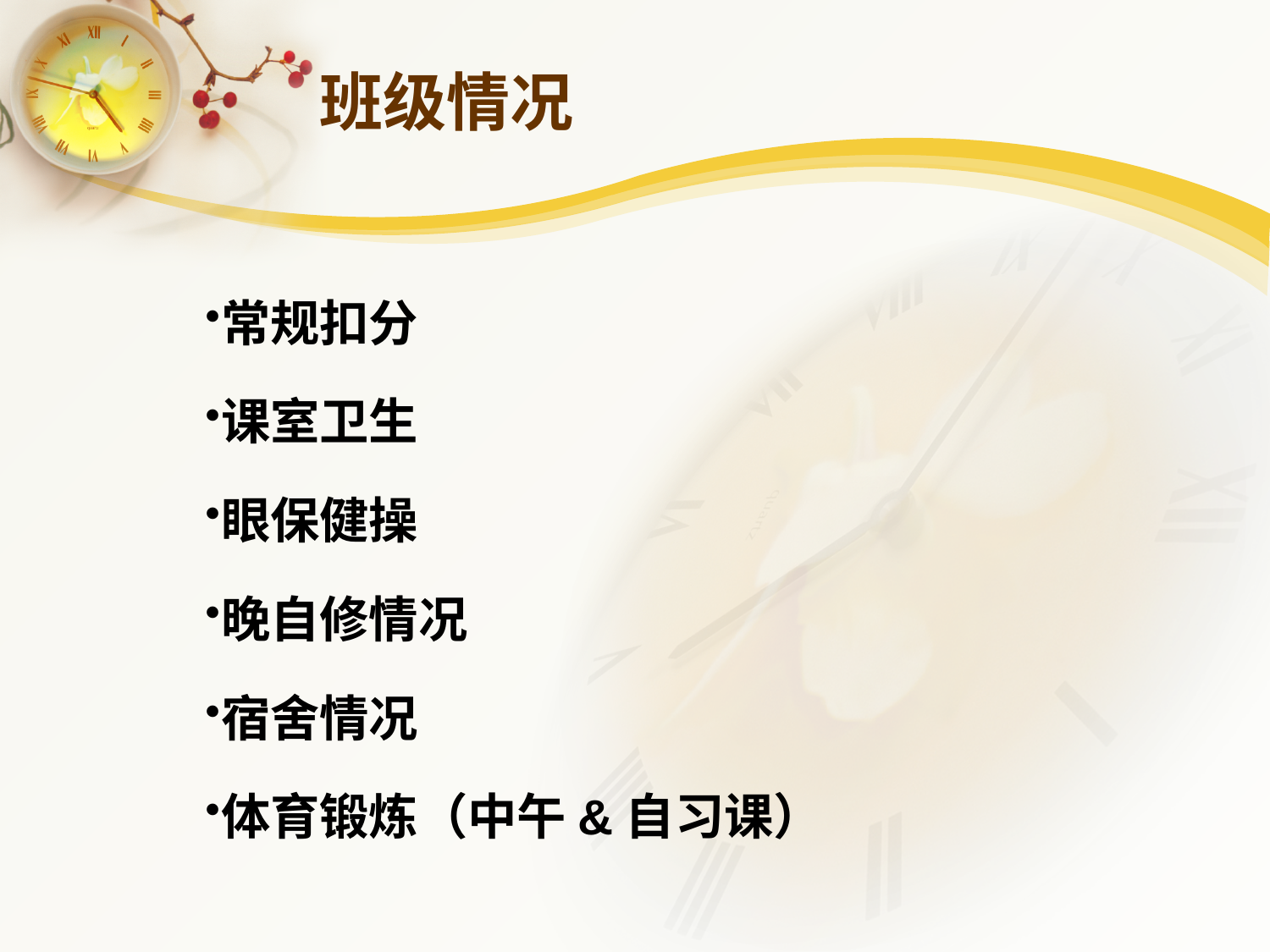

# 班级情况
常规扣分
课室卫生
眼保健操
晚自修情况
宿舍情况
体育锻炼（中午&自习课）